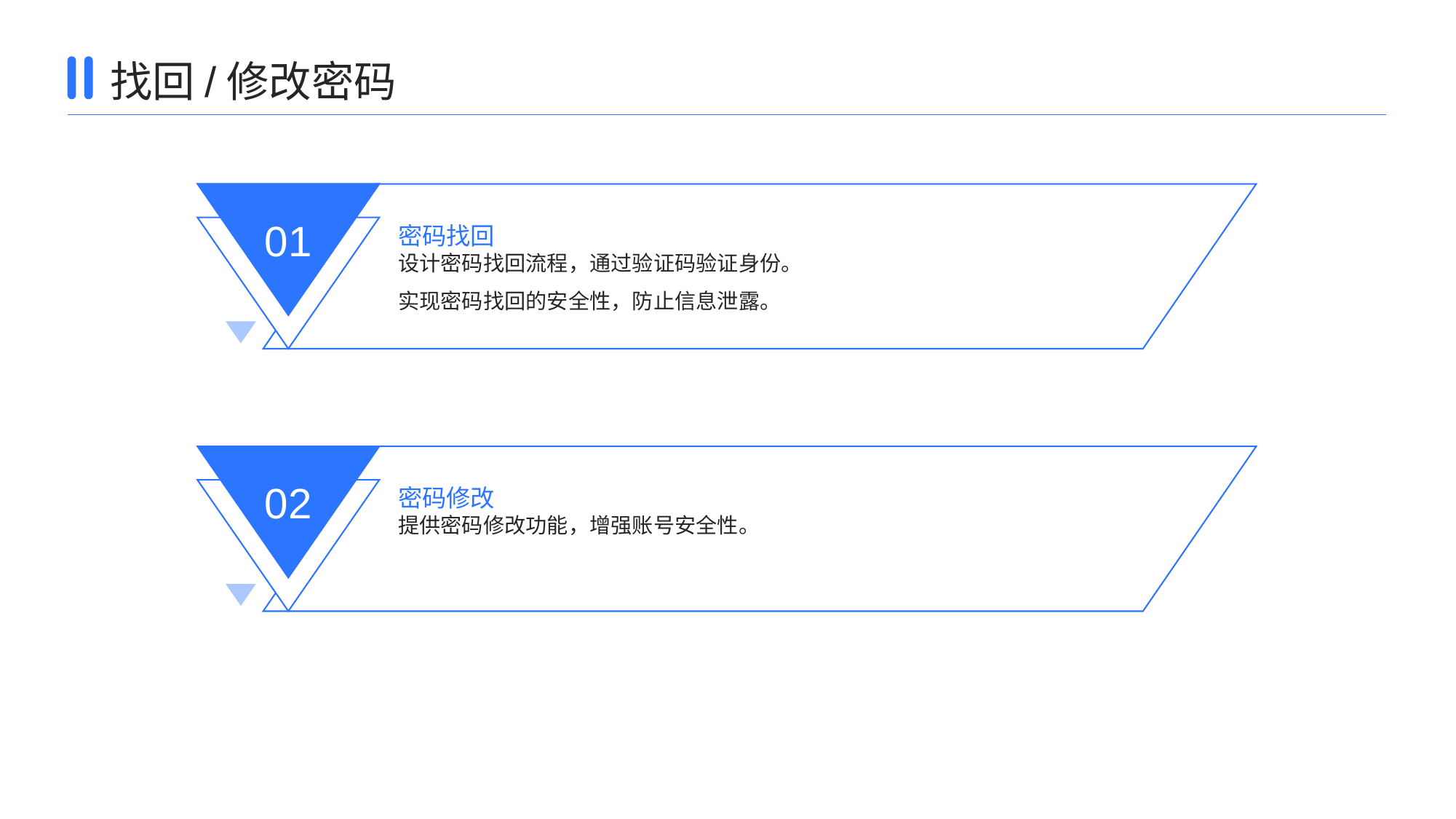

找回/修改密码

密码找回
01

设计密码找回流程，通过验证码验证身份。
实现密码找回的安全性，防止信息泄露。

密码修改
02

提供密码修改功能，增强账号安全性。